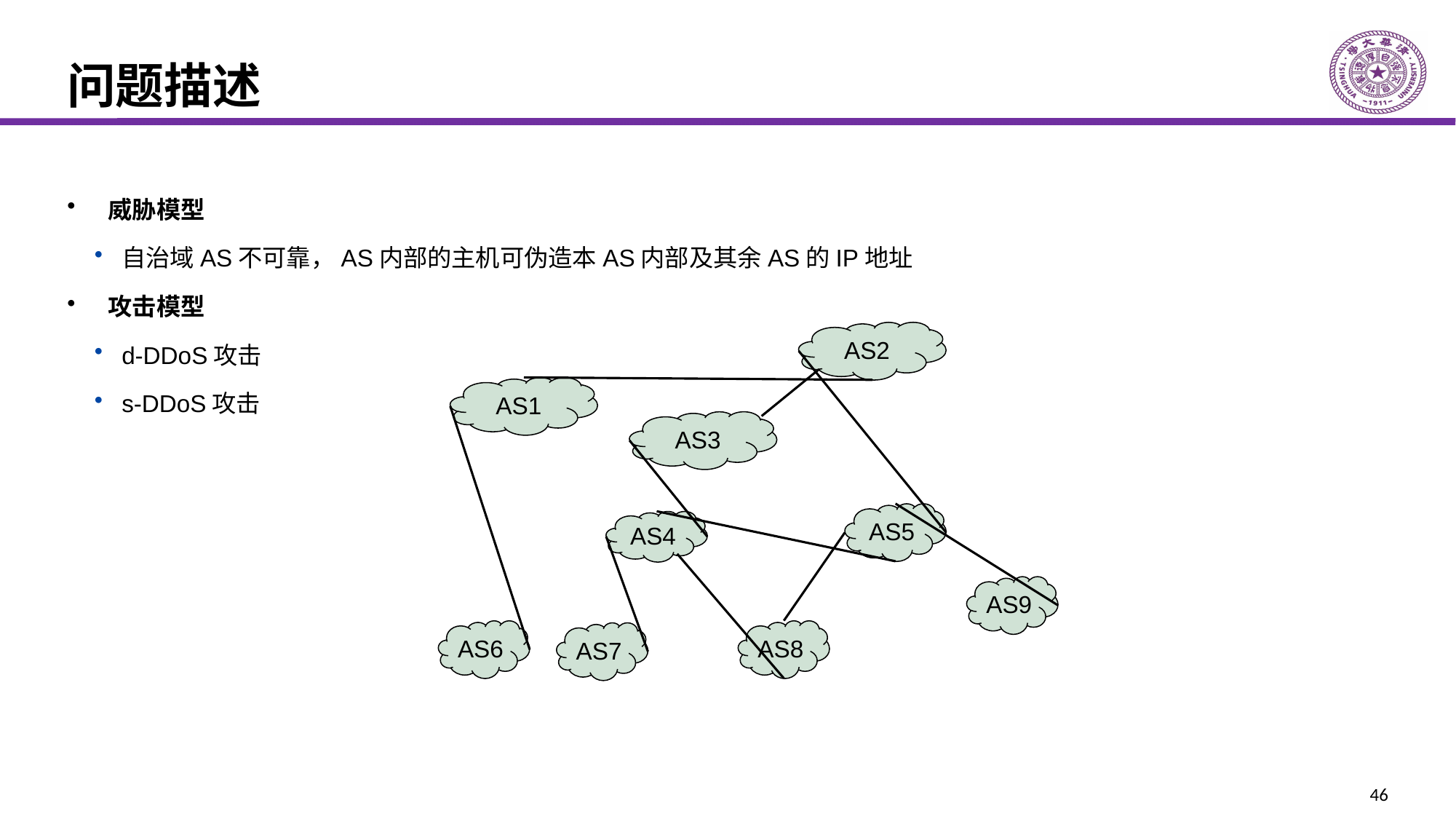

# 问题描述
威胁模型
自治域AS不可靠，AS内部的主机可伪造本AS内部及其余AS的IP地址
攻击模型
d-DDoS攻击
s-DDoS攻击

AS2
AS1
AS3
AS5
AS4
AS9
AS6
AS8
AS7